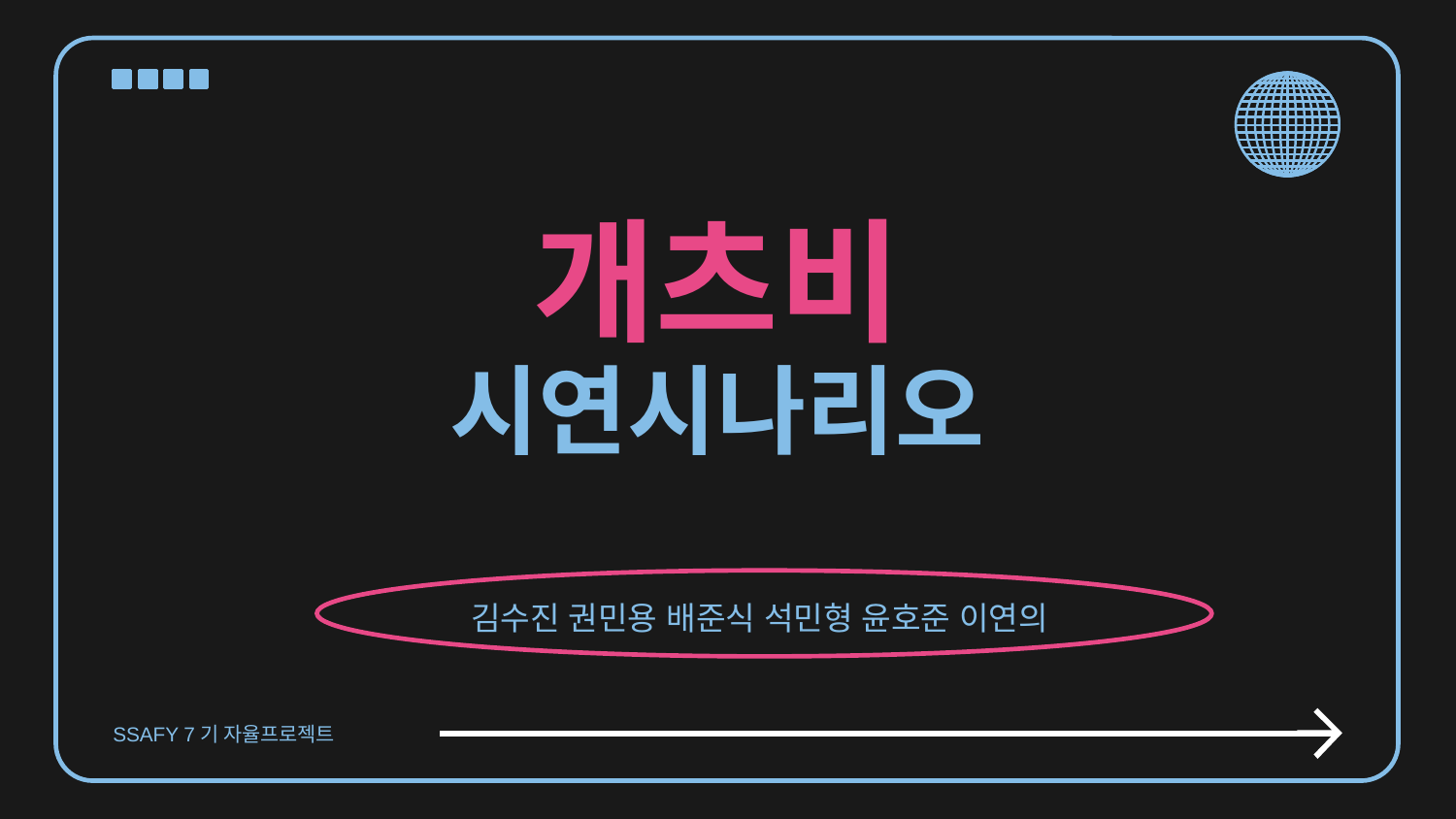

# 개츠비
시연시나리오

김수진 권민용 배준식 석민형 윤호준 이연의

SSAFY 7기 자율프로젝트